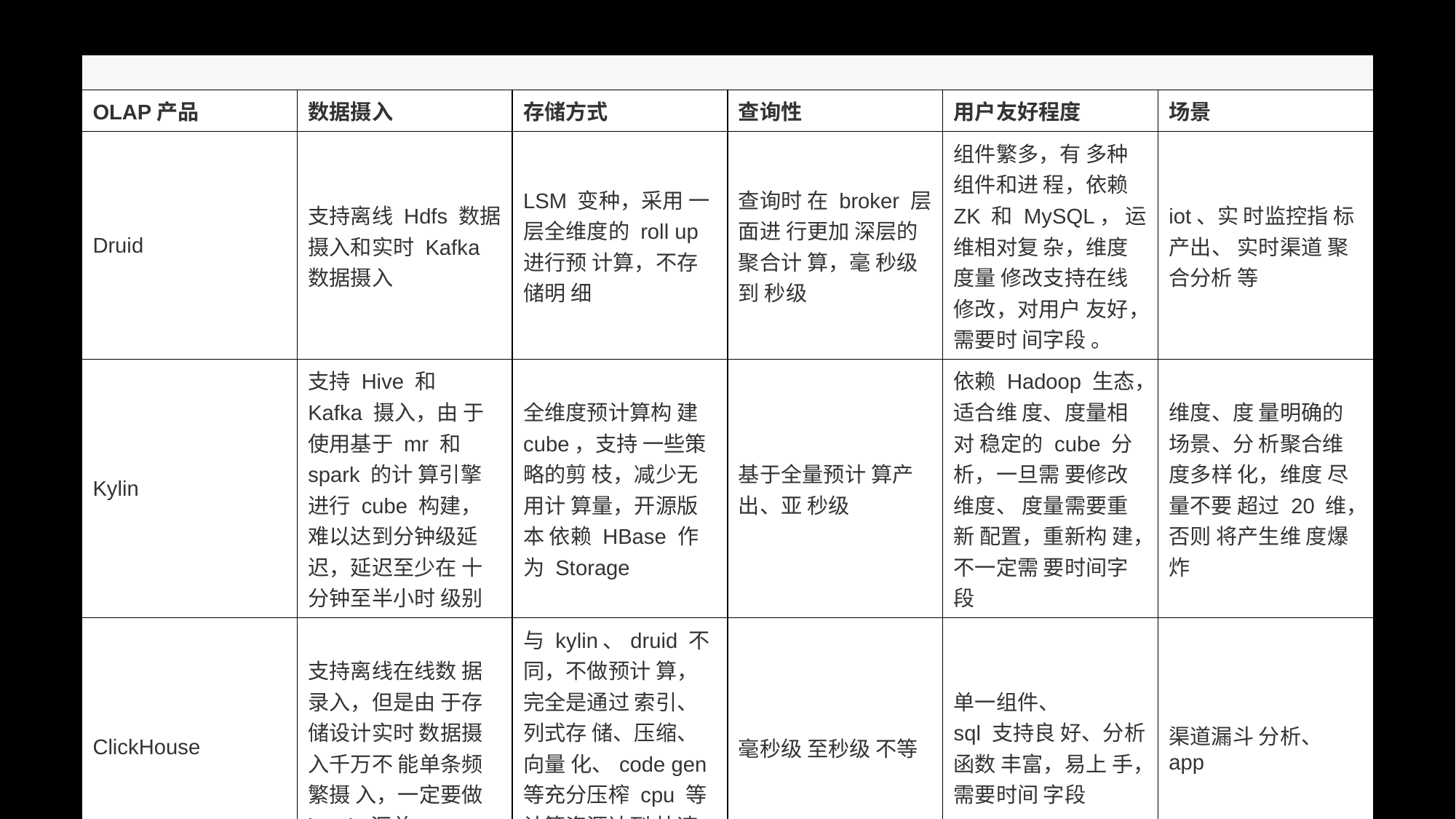

|  |  |  |  |  |  |
| --- | --- | --- | --- | --- | --- |
| OLAP产品 | 数据摄入 | 存储方式 | 查询性 | 用户友好程度 | 场景 |
| Druid | 支持离线 Hdfs 数据摄入和实时 Kafka 数据摄入 | LSM 变种，采用 一层全维度的 roll up 进行预 计算，不存储明 细 | 查询时 在 broker 层面进 行更加 深层的 聚合计 算，毫 秒级到 秒级 | 组件繁多，有 多种组件和进 程，依赖 ZK 和 MySQL， 运维相对复 杂，维度度量 修改支持在线 修改，对用户 友好，需要时 间字段 。 | iot、实 时监控指 标产出、 实时渠道 聚合分析 等 |
| Kylin | 支持 Hive 和 Kafka 摄入，由 于使用基于 mr 和 spark 的计 算引擎进行 cube 构建，难以达到分钟级延 迟，延迟至少在 十分钟至半小时 级别 | 全维度预计算构 建 cube，支持 一些策略的剪 枝，减少无用计 算量，开源版本 依赖 HBase 作 为 Storage | 基于全量预计 算产 出、亚 秒级 | 依赖 Hadoop 生态，适合维 度、度量相对 稳定的 cube 分析，一旦需 要修改维度、 度量需要重新 配置，重新构 建，不一定需 要时间字段 | 维度、度 量明确的 场景、分 析聚合维 度多样 化，维度 尽量不要 超过 20 维，否则 将产生维 度爆炸 |
| ClickHouse | 支持离线在线数 据录入，但是由 于存储设计实时 数据摄入千万不 能单条频繁摄 入，一定要做 batch 汇总 | 与 kylin、druid 不同，不做预计 算，完全是通过 索引、列式存 储、压缩、向量 化、code gen 等充分压榨 cpu 等计算资源达到 快速计算的目的 | 毫秒级 至秒级 不等 | 单一组件、 sql 支持良 好、分析函数 丰富，易上 手，需要时间 字段 | 渠道漏斗 分析、 app |